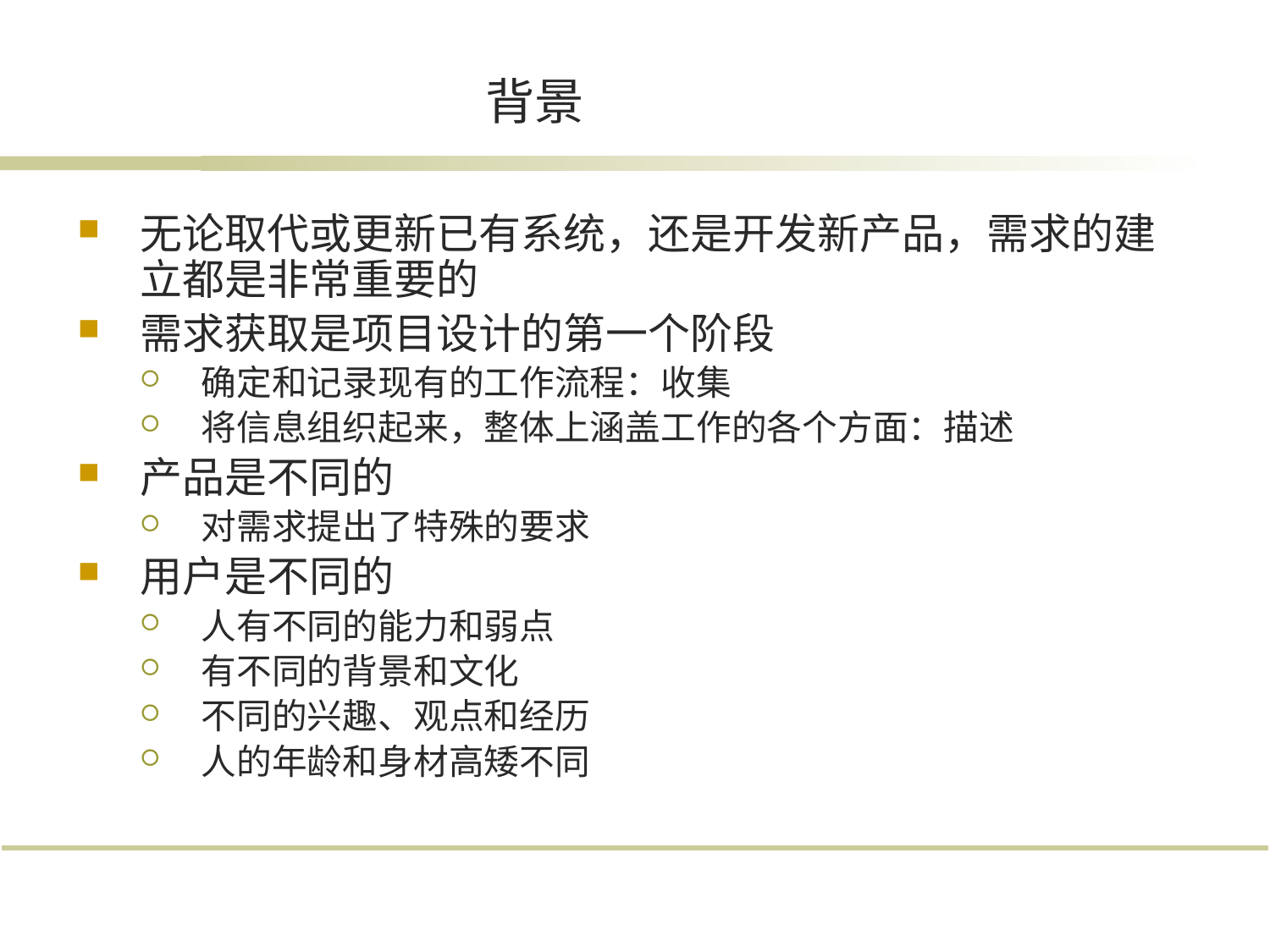

# 背景
无论取代或更新已有系统，还是开发新产品，需求的建立都是非常重要的
需求获取是项目设计的第一个阶段
确定和记录现有的工作流程：收集
将信息组织起来，整体上涵盖工作的各个方面：描述
产品是不同的
对需求提出了特殊的要求
用户是不同的
人有不同的能力和弱点
有不同的背景和文化
不同的兴趣、观点和经历
人的年龄和身材高矮不同